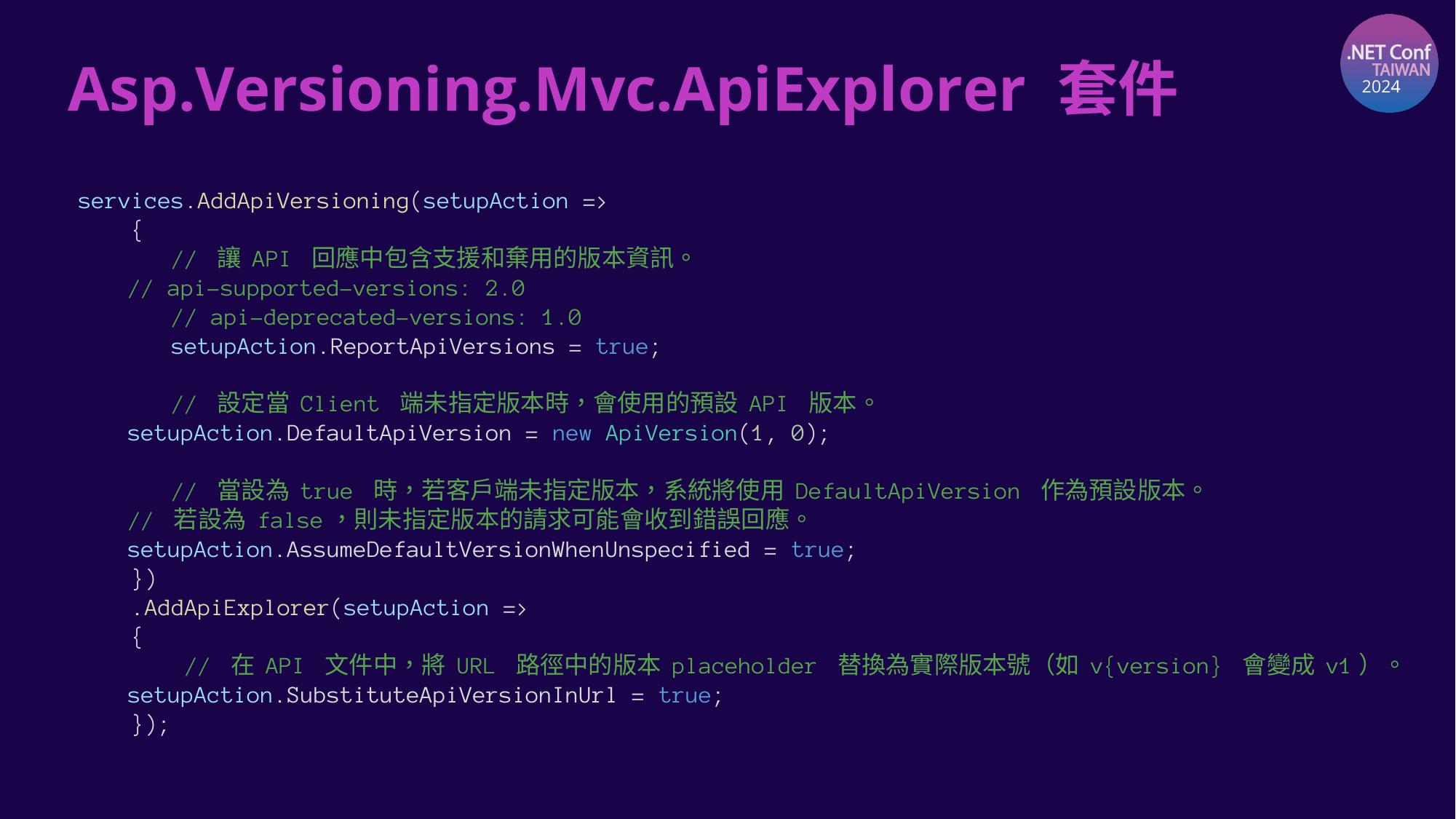

# Asp.Versioning.Mvc.ApiExplorer 套件
services.AddApiVersioning(setupAction =>
    {
       // 讓 API 回應中包含支援和棄用的版本資訊。
        // api-supported-versions: 2.0
       // api-deprecated-versions: 1.0
       setupAction.ReportApiVersions = true;
       // 設定當 Client 端未指定版本時，會使用的預設 API 版本。
        setupAction.DefaultApiVersion = new ApiVersion(1, 0);
       // 當設為 true 時，若客戶端未指定版本，系統將使用 DefaultApiVersion 作為預設版本。
        // 若設為 false，則未指定版本的請求可能會收到錯誤回應。
        setupAction.AssumeDefaultVersionWhenUnspecified = true;
    })
    .AddApiExplorer(setupAction =>
    {
        // 在 API 文件中，將 URL 路徑中的版本 placeholder 替換為實際版本號（如 v{version} 會變成 v1）。
        setupAction.SubstituteApiVersionInUrl = true;
    });